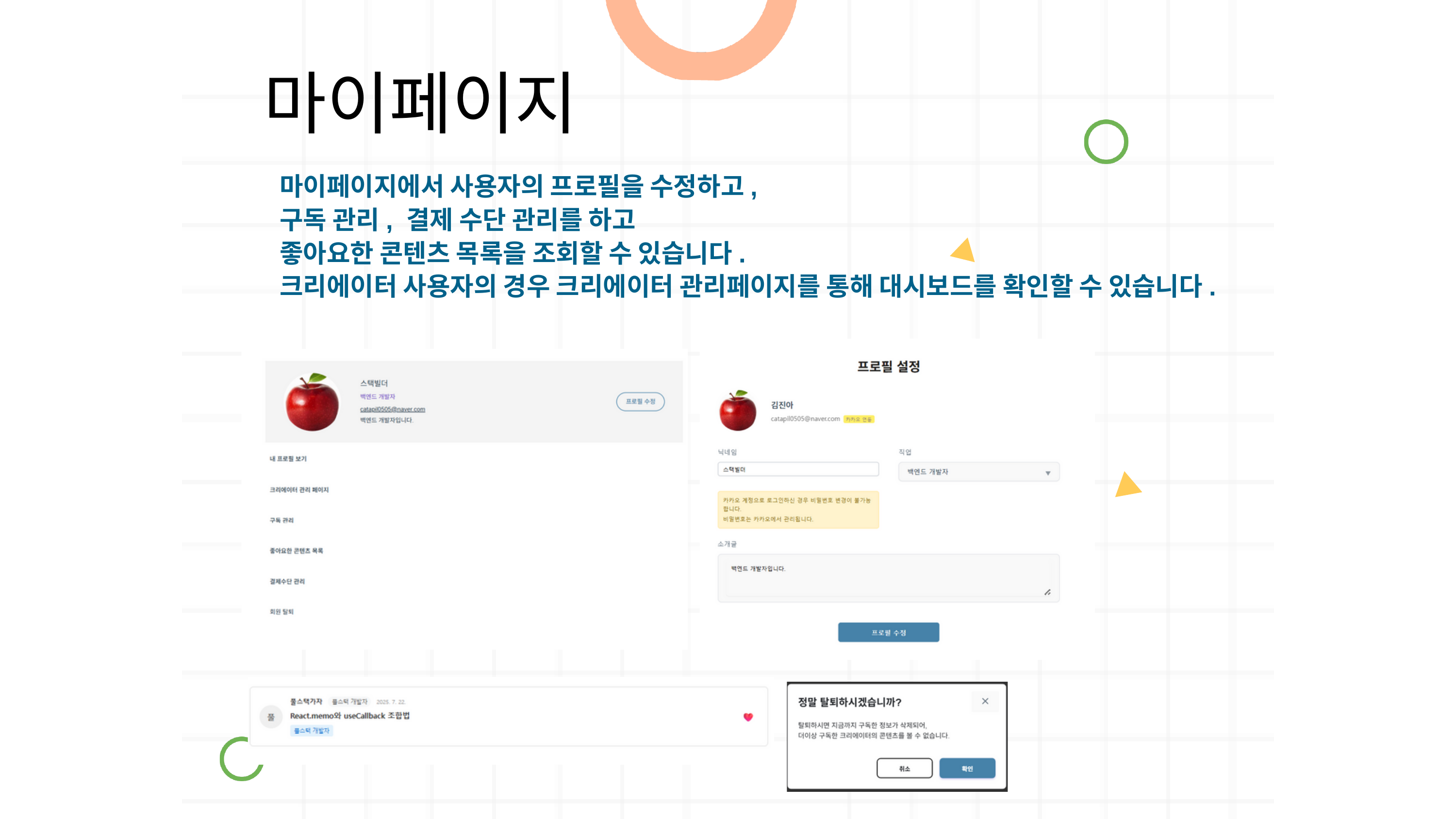

마이페이지

마이페이지에서 사용자의 프로필을 수정하고,
구독 관리, 결제 수단 관리를 하고
좋아요한 콘텐츠 목록을 조회할 수 있습니다.
크리에이터 사용자의 경우 크리에이터 관리페이지를 통해 대시보드를 확인할 수 있습니다.